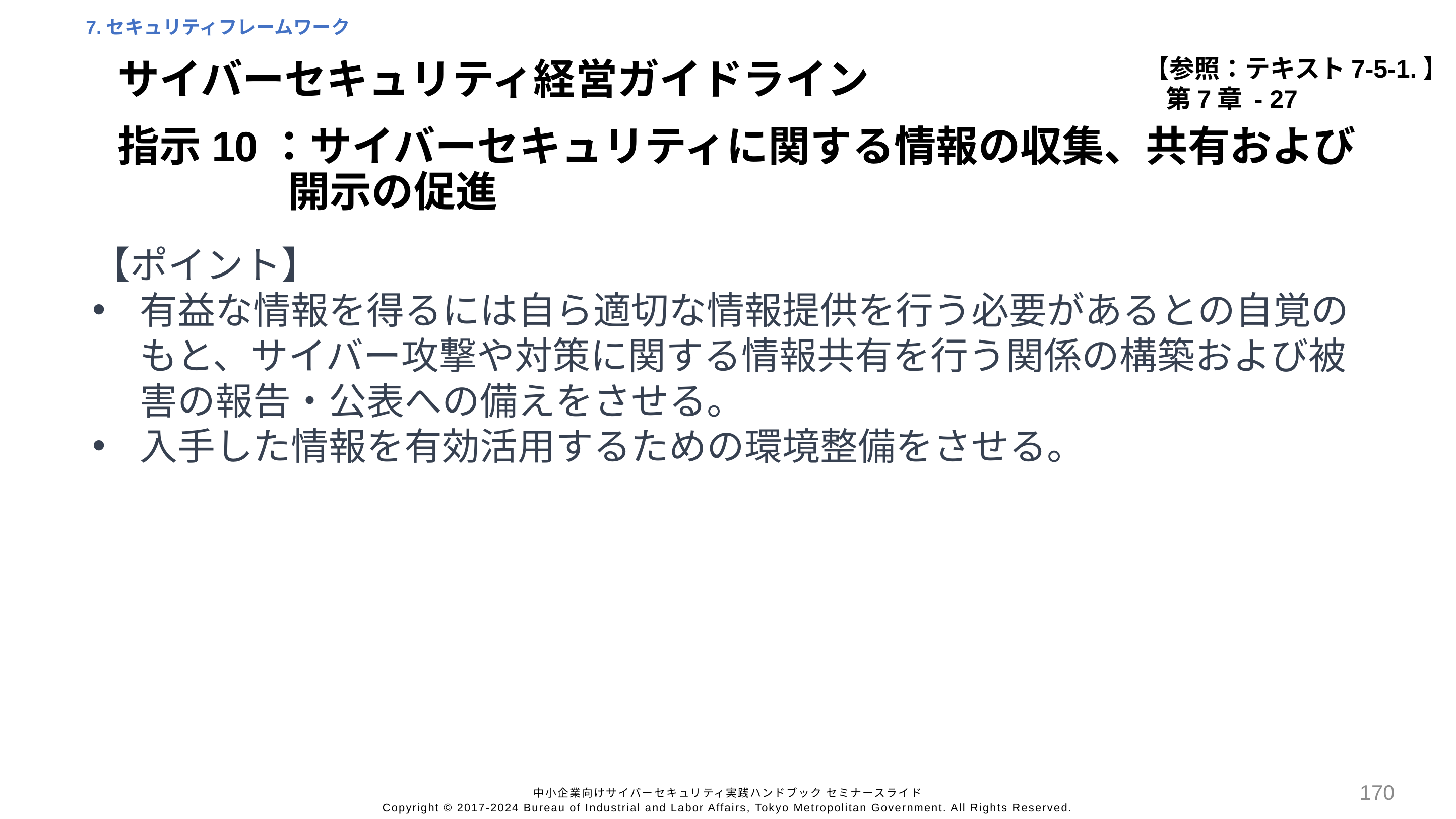

7.セキュリティフレームワーク
【参照：テキスト7-5-1.】
第7章 - 27
サイバーセキュリティ経営ガイドライン
指示10：サイバーセキュリティに関する情報の収集、共有および
		  開示の促進
【ポイント】
有益な情報を得るには自ら適切な情報提供を行う必要があるとの自覚のもと、サイバー攻撃や対策に関する情報共有を行う関係の構築および被害の報告・公表への備えをさせる。
入手した情報を有効活用するための環境整備をさせる。

170